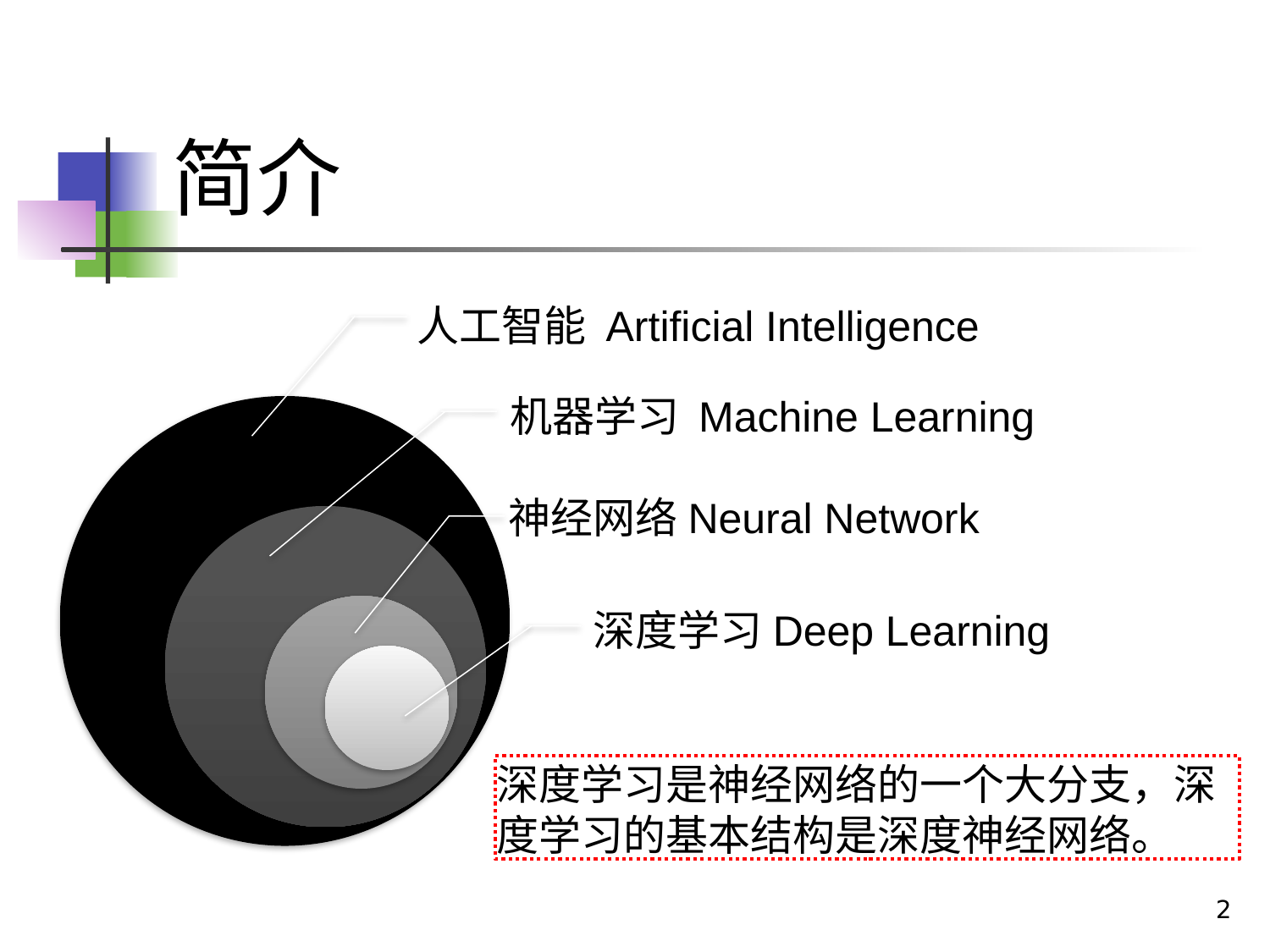

# 简介
人工智能 Artificial Intelligence
机器学习 Machine Learning
神经网络Neural Network
深度学习Deep Learning
深度学习是神经网络的一个大分支，深度学习的基本结构是深度神经网络。
2